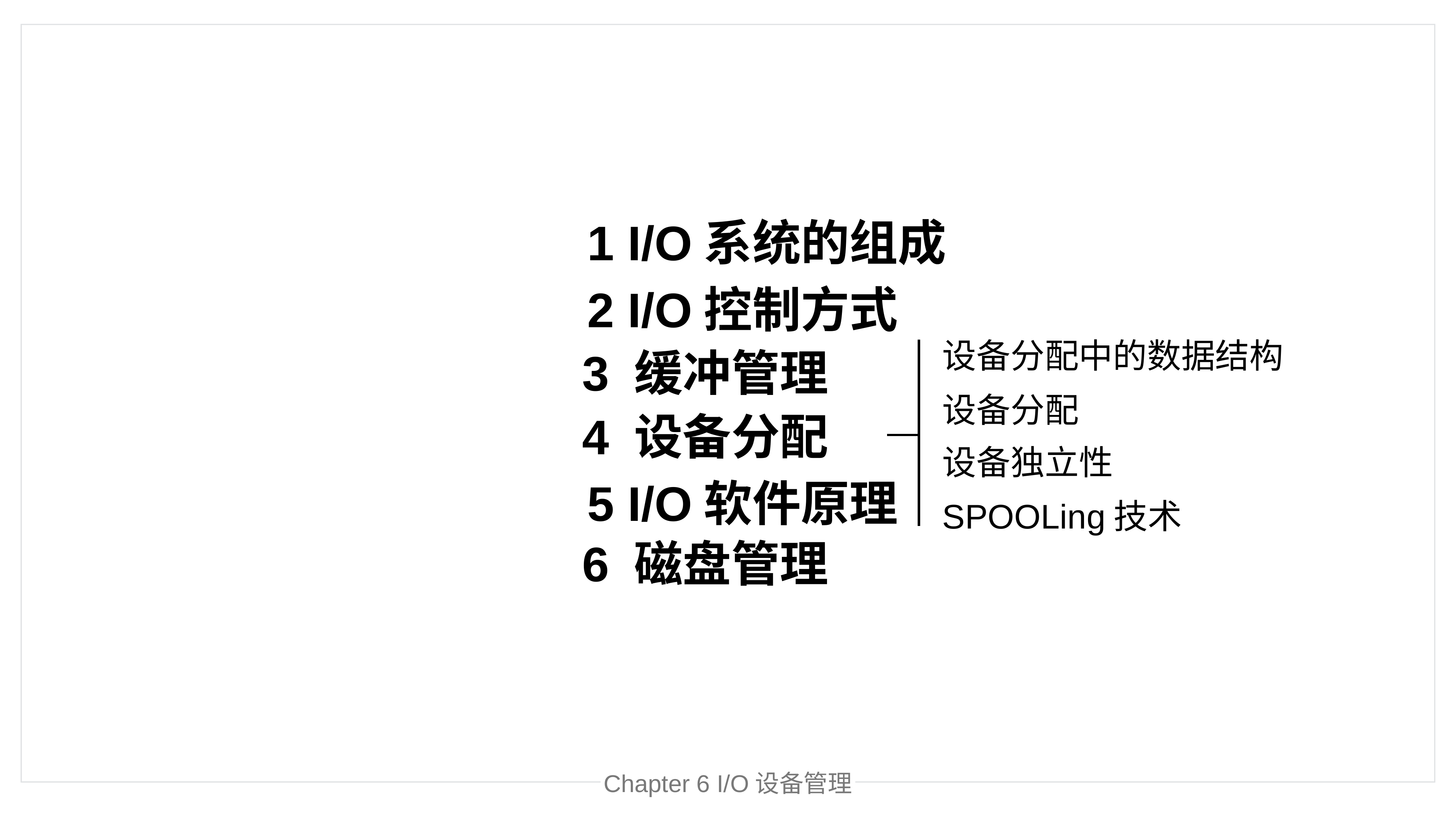

1 I/O系统的组成
2 I/O控制方式
设备分配中的数据结构

3 缓冲管理
设备分配
4 设备分配
设备独立性

5 I/O软件原理
SPOOLing技术
6 磁盘管理
Chapter 6 I/O设备管理
Chapter 处理器管理